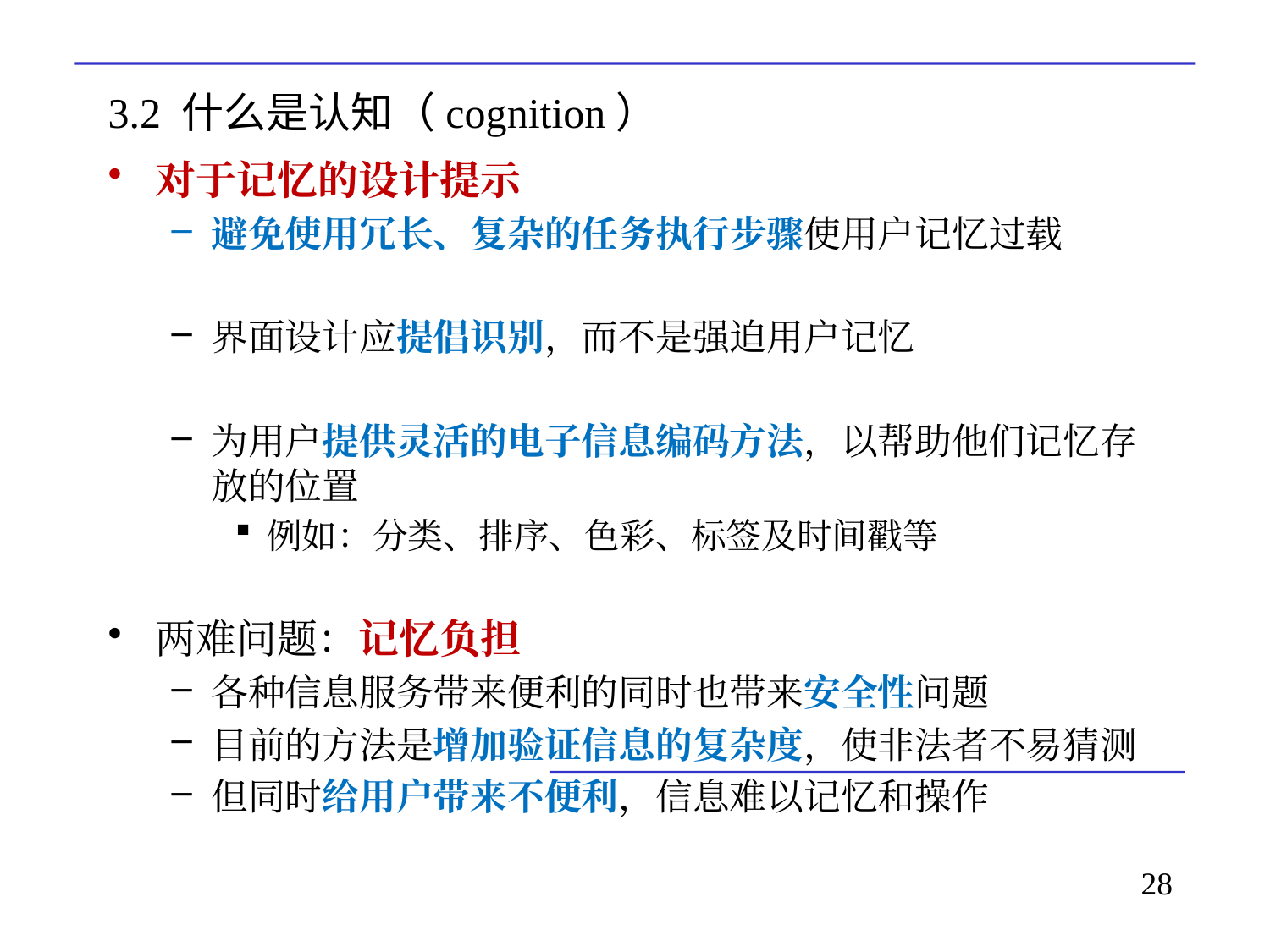

# 3.2 什么是认知（cognition）
对于记忆的设计提示
避免使用冗长、复杂的任务执行步骤使用户记忆过载

界面设计应提倡识别，而不是强迫用户记忆

为用户提供灵活的电子信息编码方法，以帮助他们记忆存放的位置
例如：分类、排序、色彩、标签及时间戳等

两难问题：记忆负担
各种信息服务带来便利的同时也带来安全性问题
目前的方法是增加验证信息的复杂度，使非法者不易猜测
但同时给用户带来不便利，信息难以记忆和操作

28